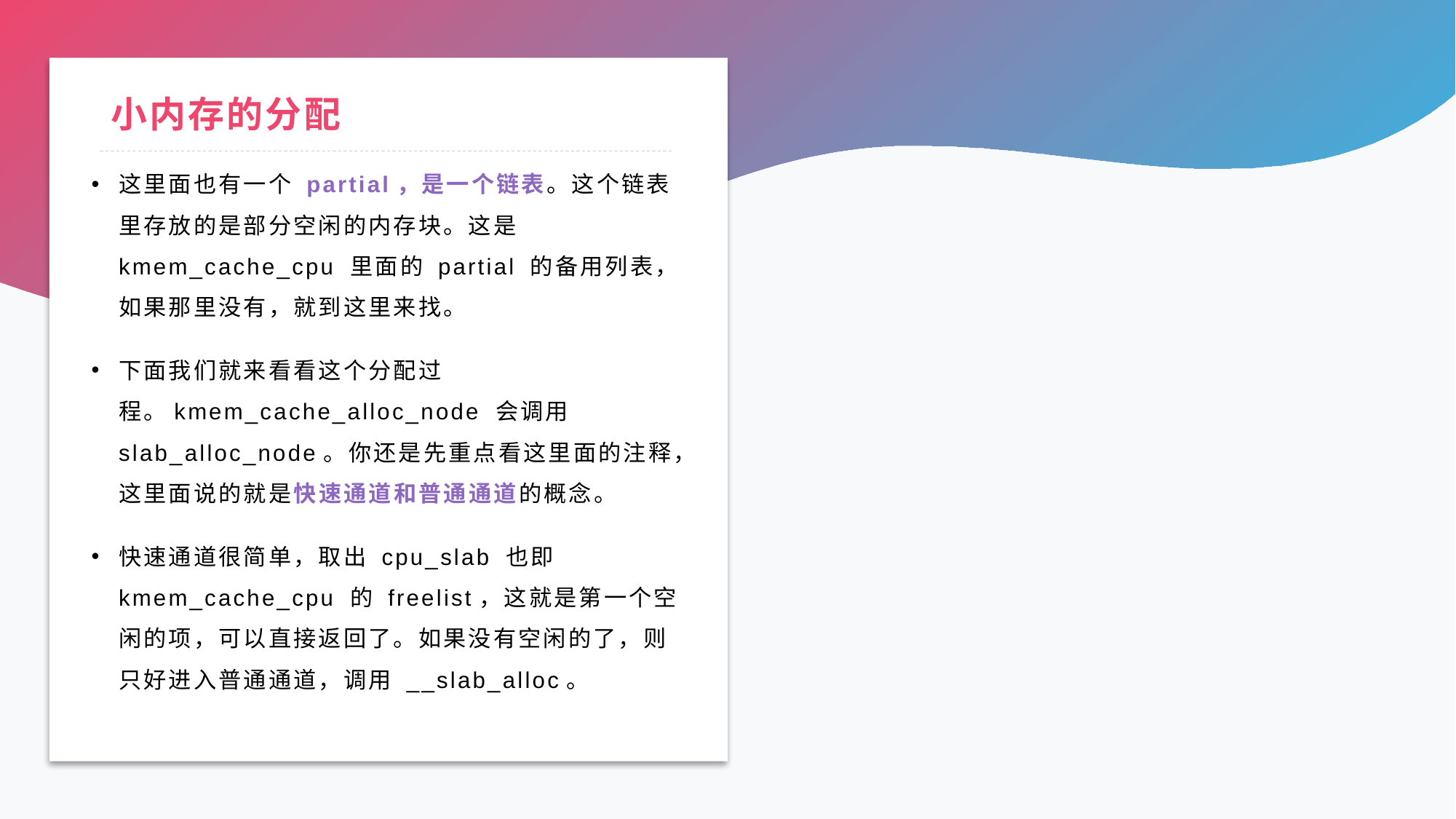

# 小内存的分配
这里面也有一个 partial，是一个链表。这个链表里存放的是部分空闲的内存块。这是 kmem_cache_cpu 里面的 partial 的备用列表，如果那里没有，就到这里来找。
下面我们就来看看这个分配过程。kmem_cache_alloc_node 会调用 slab_alloc_node。你还是先重点看这里面的注释，这里面说的就是快速通道和普通通道的概念。
快速通道很简单，取出 cpu_slab 也即 kmem_cache_cpu 的 freelist，这就是第一个空闲的项，可以直接返回了。如果没有空闲的了，则只好进入普通通道，调用 __slab_alloc。